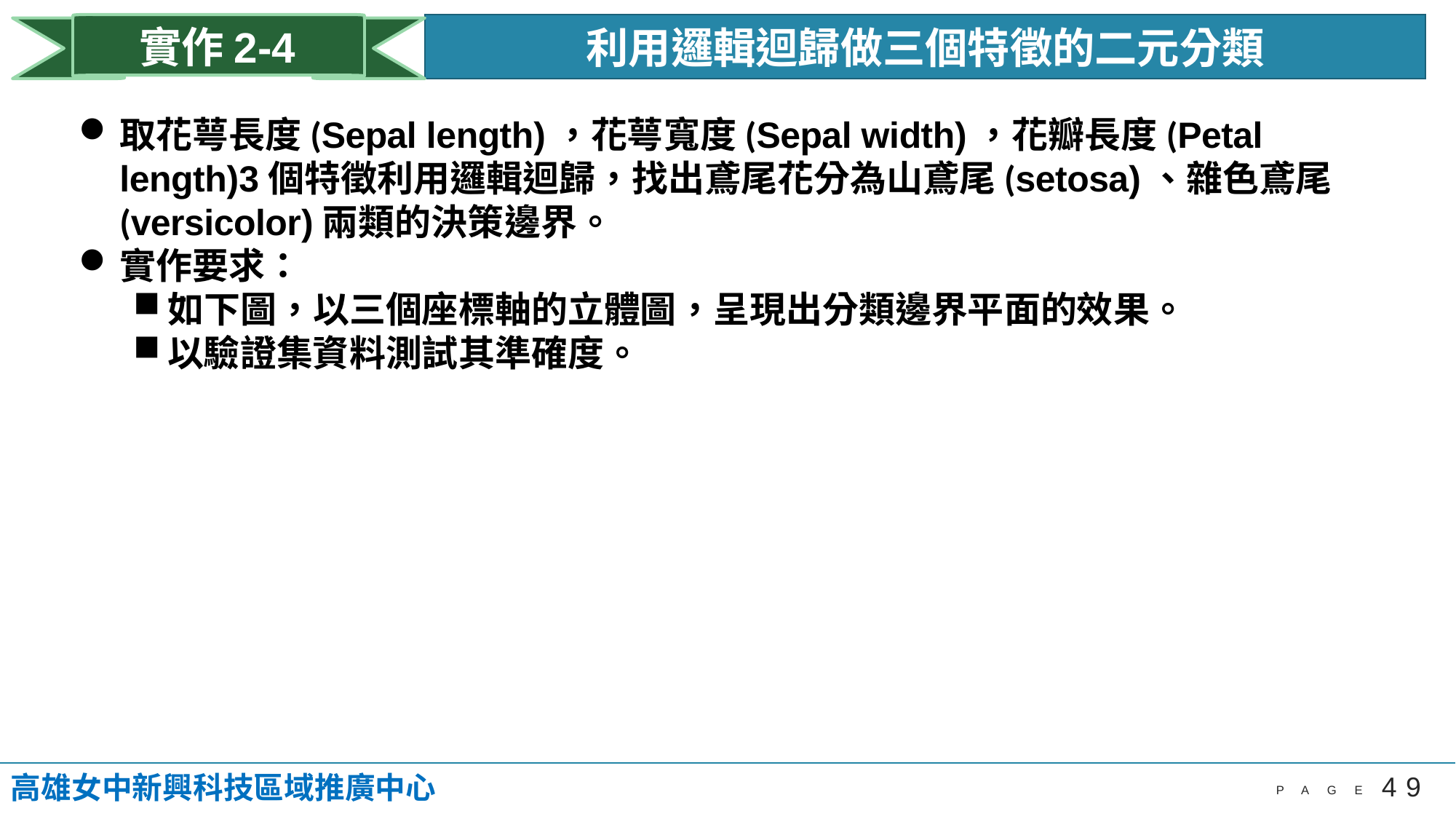

利用邏輯迴歸做三個特徵的二元分類

實作2-4
取花萼長度(Sepal length)，花萼寬度(Sepal width)，花瓣長度(Petal length)3個特徵利用邏輯迴歸，找出鳶尾花分為山鳶尾(setosa)、雜色鳶尾(versicolor)兩類的決策邊界。
實作要求：
如下圖，以三個座標軸的立體圖，呈現出分類邊界平面的效果。
以驗證集資料測試其準確度。

高雄女中新興科技區域推廣中心